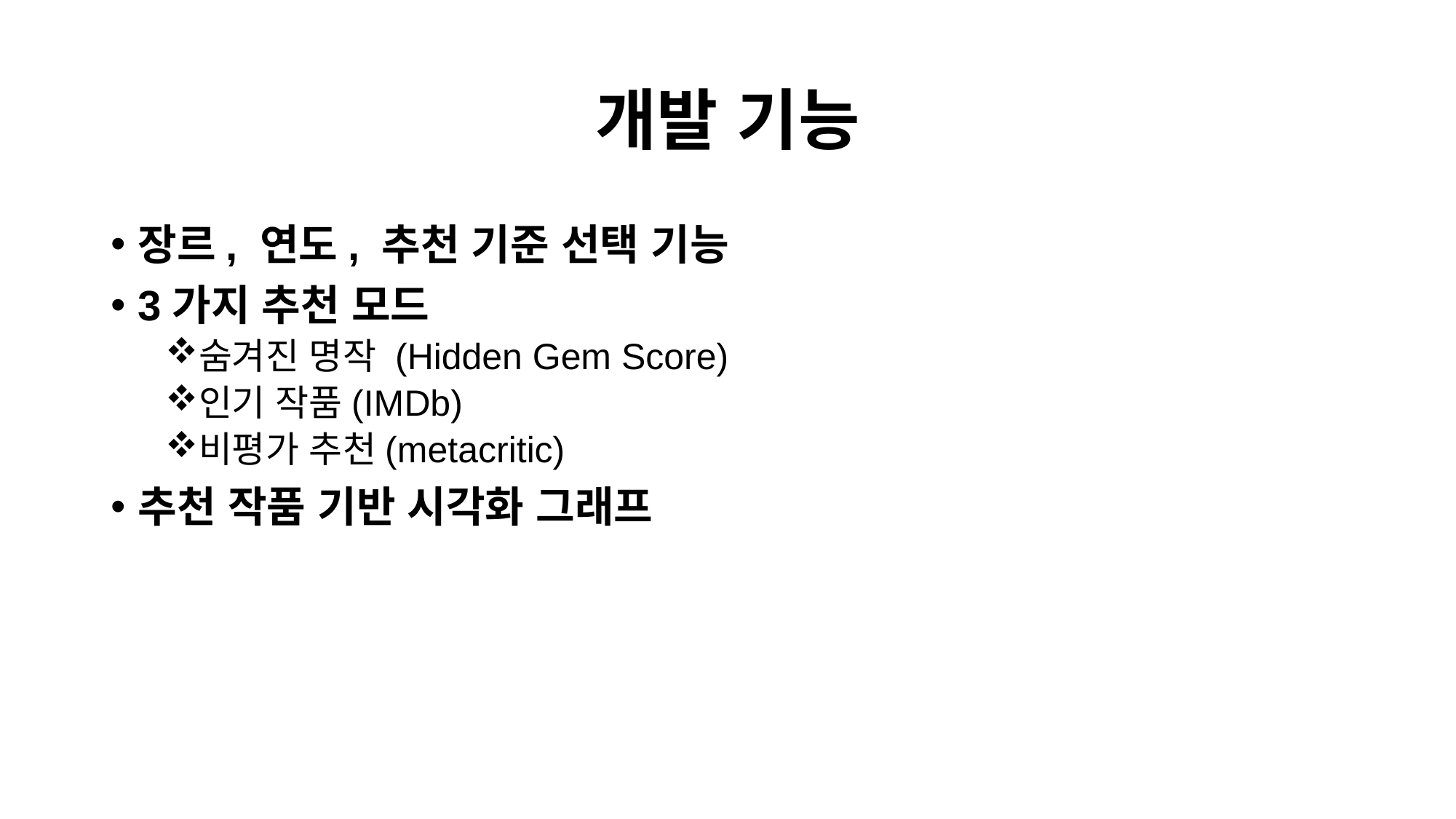

# 개발 기능
장르, 연도, 추천 기준 선택 기능
3가지 추천 모드
숨겨진 명작 (Hidden Gem Score)
인기 작품(IMDb)
비평가 추천(metacritic)
추천 작품 기반 시각화 그래프